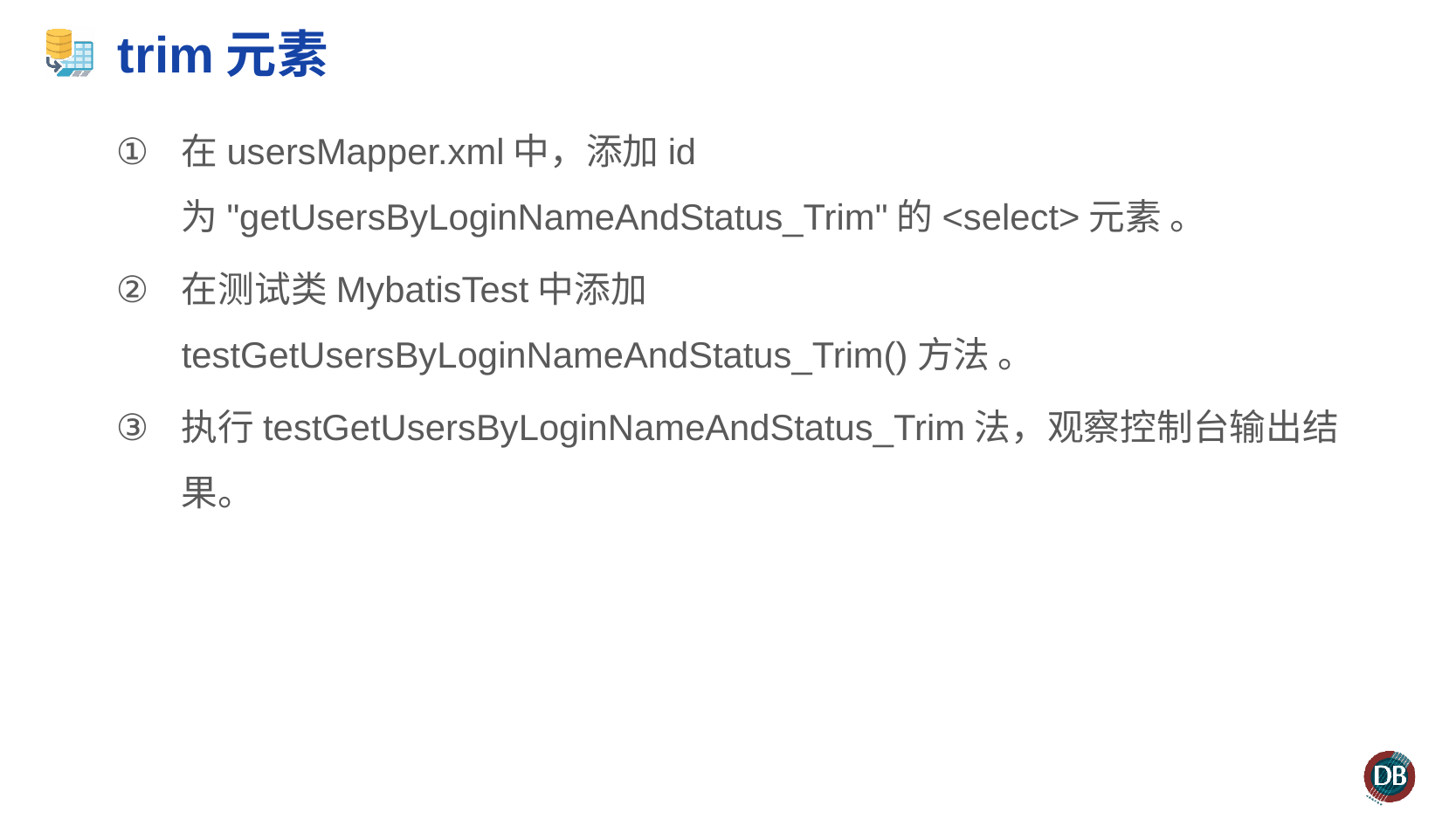

# trim元素
在usersMapper.xml中，添加id为"getUsersByLoginNameAndStatus_Trim"的<select>元素 。
在测试类MybatisTest中添加testGetUsersByLoginNameAndStatus_Trim()方法 。
执行testGetUsersByLoginNameAndStatus_Trim法，观察控制台输出结果。